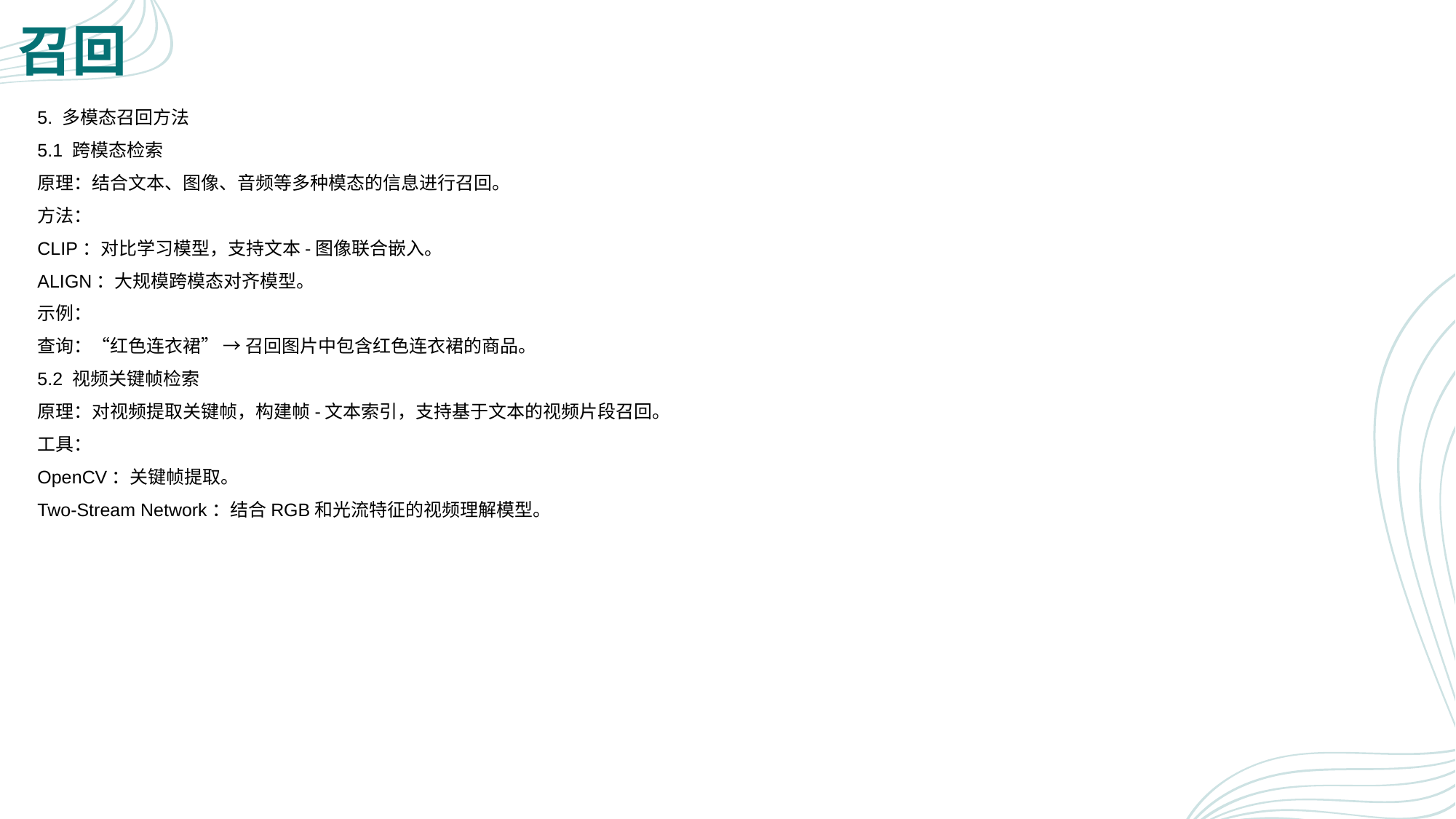

# 召回
5. 多模态召回方法
5.1 跨模态检索
原理：结合文本、图像、音频等多种模态的信息进行召回。
方法：
CLIP：对比学习模型，支持文本-图像联合嵌入。
ALIGN：大规模跨模态对齐模型。
示例：
查询：“红色连衣裙” → 召回图片中包含红色连衣裙的商品。
5.2 视频关键帧检索
原理：对视频提取关键帧，构建帧-文本索引，支持基于文本的视频片段召回。
工具：
OpenCV：关键帧提取。
Two-Stream Network：结合RGB和光流特征的视频理解模型。